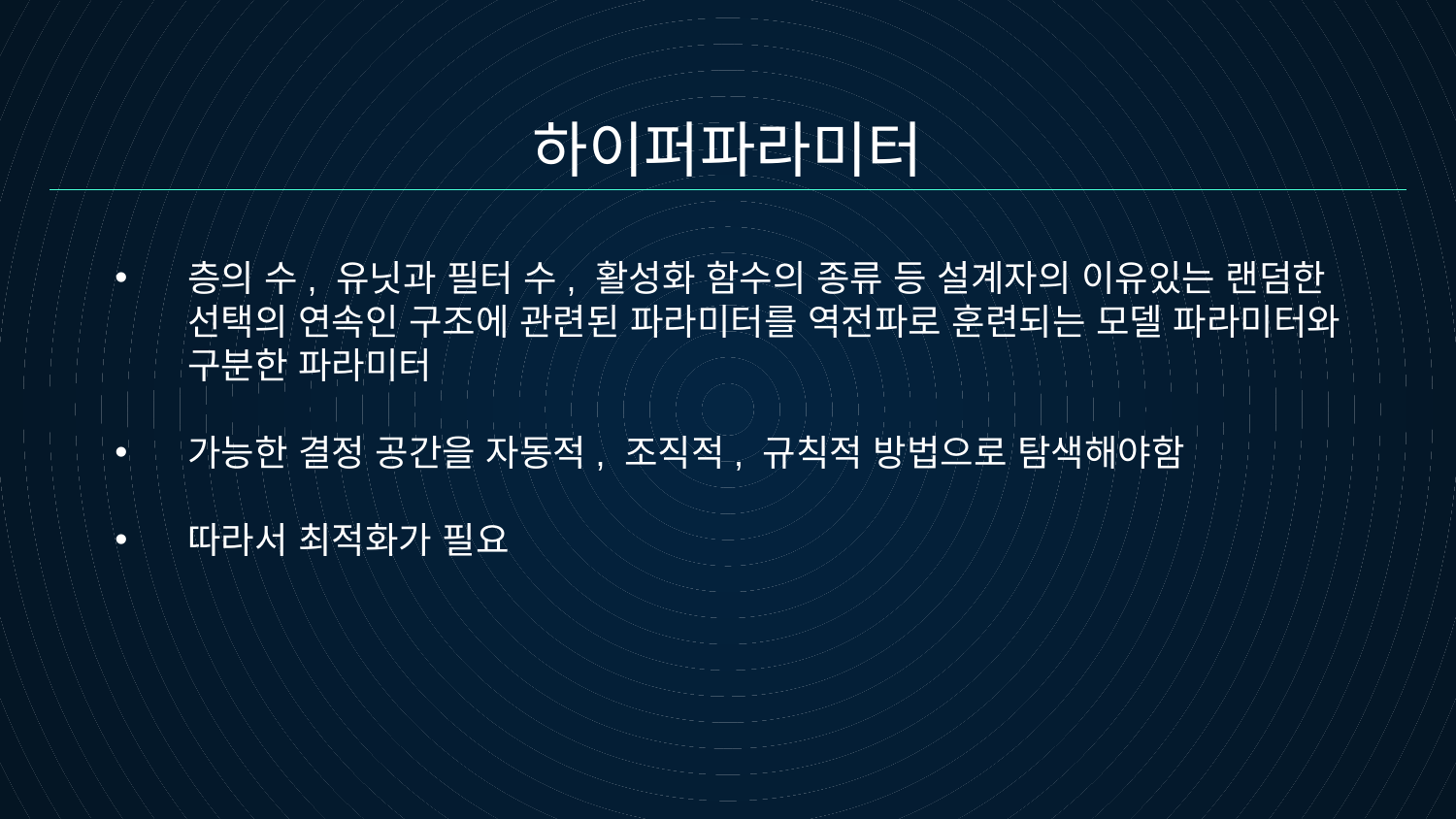

# 하이퍼파라미터
층의 수, 유닛과 필터 수, 활성화 함수의 종류 등 설계자의 이유있는 랜덤한 선택의 연속인 구조에 관련된 파라미터를 역전파로 훈련되는 모델 파라미터와 구분한 파라미터

가능한 결정 공간을 자동적, 조직적, 규칙적 방법으로 탐색해야함

따라서 최적화가 필요